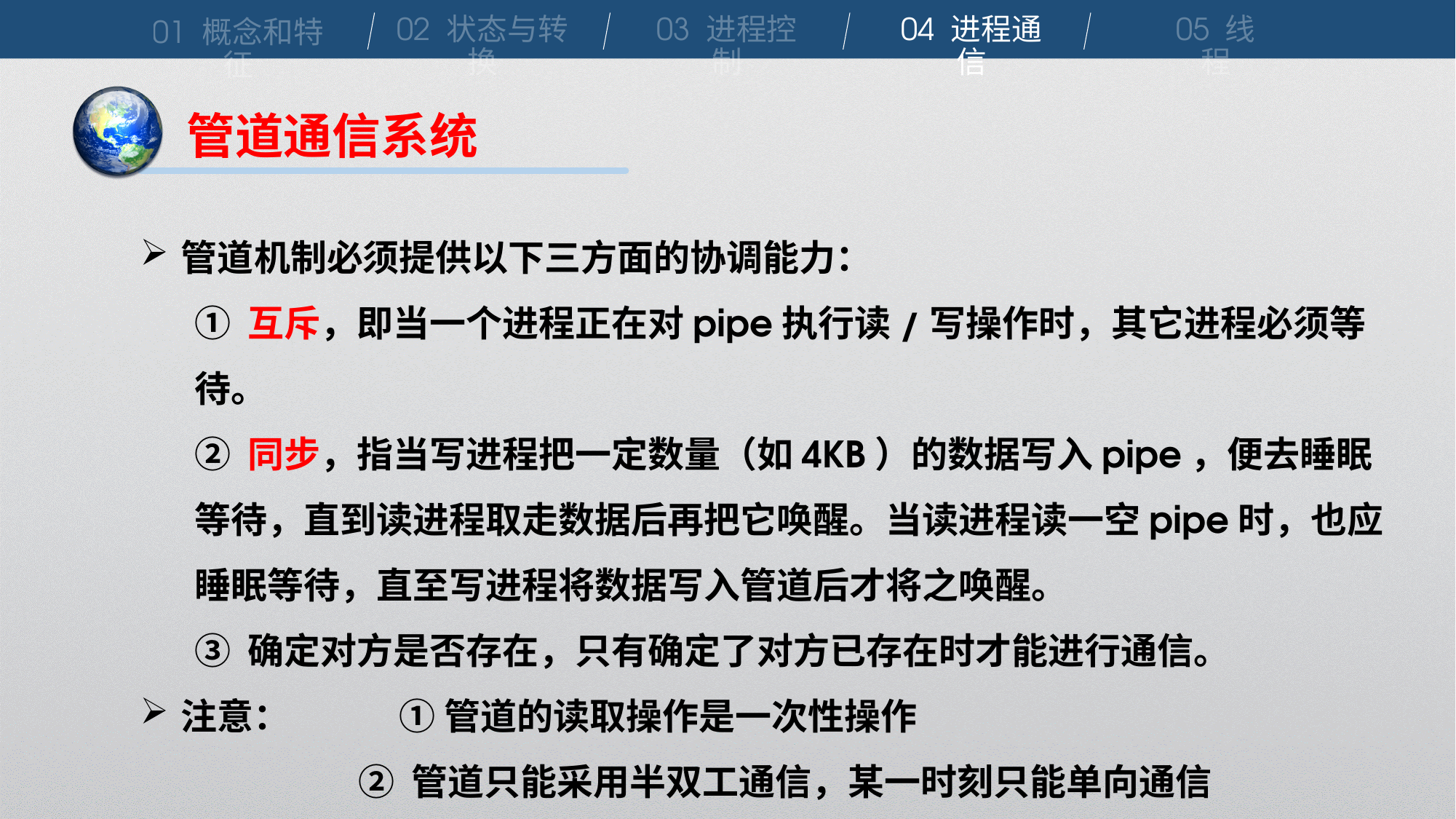

02 状态与转换
03 进程控制
04 进程通信
05 线程
01 概念和特征
管道通信系统
管道机制必须提供以下三方面的协调能力：
① 互斥，即当一个进程正在对pipe执行读/写操作时，其它进程必须等待。
② 同步，指当写进程把一定数量（如4KB）的数据写入pipe，便去睡眠等待，直到读进程取走数据后再把它唤醒。当读进程读一空pipe时，也应睡眠等待，直至写进程将数据写入管道后才将之唤醒。
③ 确定对方是否存在，只有确定了对方已存在时才能进行通信。
注意：	① 管道的读取操作是一次性操作
       		② 管道只能采用半双工通信，某一时刻只能单向通信